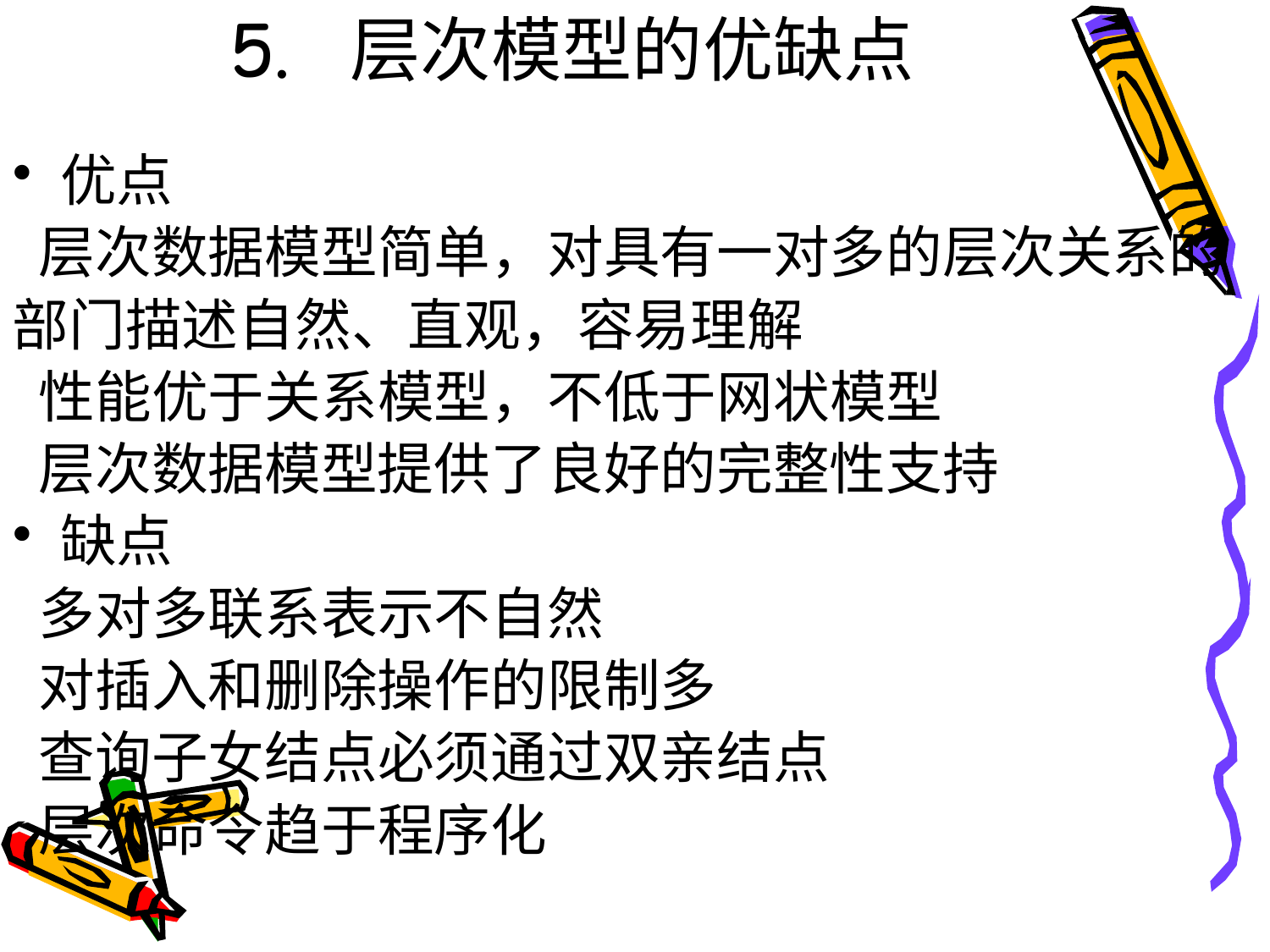

# 5.  层次模型的优缺点
优点
 层次数据模型简单，对具有一对多的层次关系的
部门描述自然、直观，容易理解
 性能优于关系模型，不低于网状模型
 层次数据模型提供了良好的完整性支持
缺点
 多对多联系表示不自然
 对插入和删除操作的限制多
 查询子女结点必须通过双亲结点
 层次命令趋于程序化